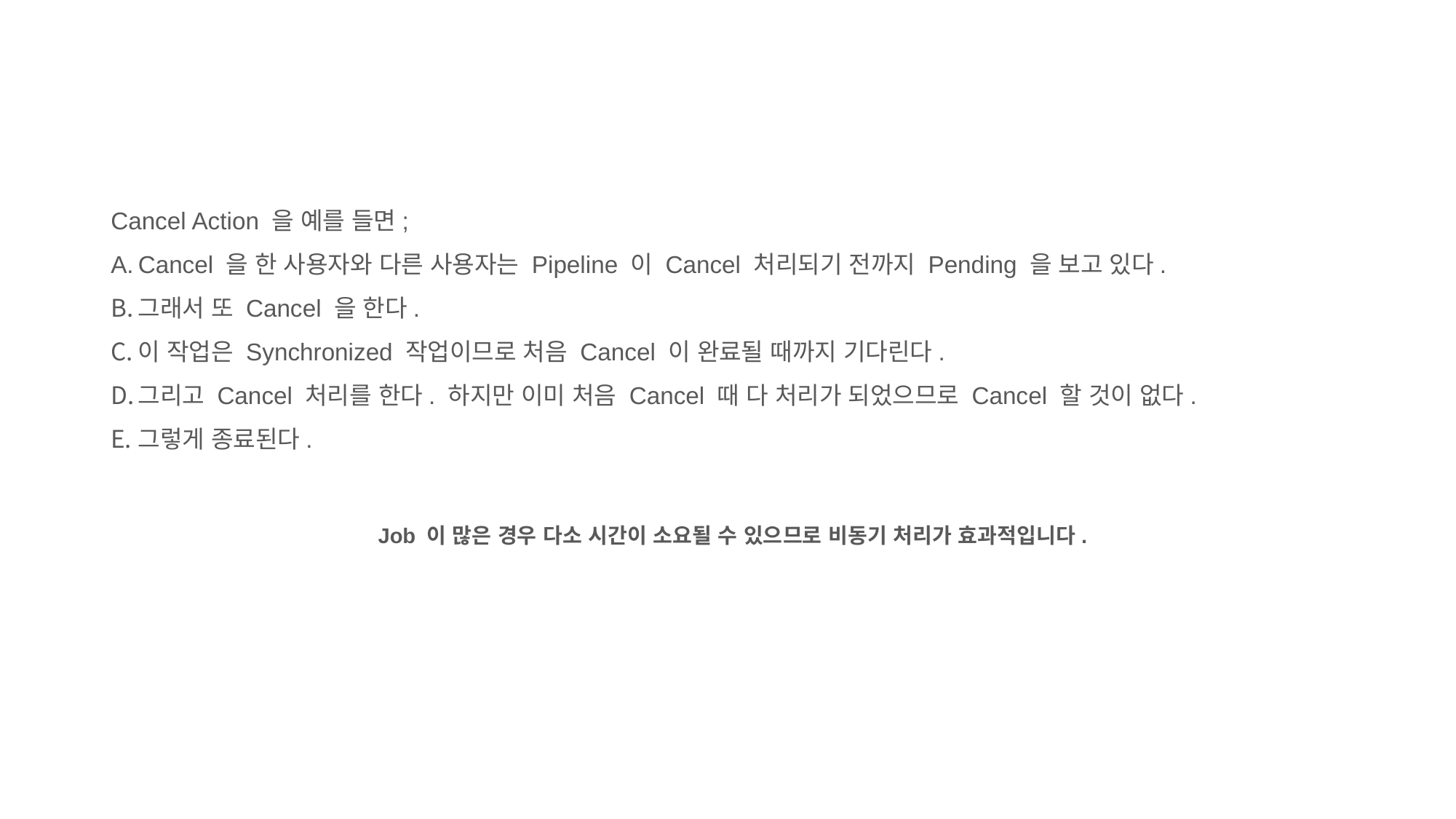

Cancel Action 을 예를 들면;
Cancel 을 한 사용자와 다른 사용자는 Pipeline 이 Cancel 처리되기 전까지 Pending 을 보고 있다.
그래서 또 Cancel 을 한다.
이 작업은 Synchronized 작업이므로 처음 Cancel 이 완료될 때까지 기다린다.
그리고 Cancel 처리를 한다. 하지만 이미 처음 Cancel 때 다 처리가 되었으므로 Cancel 할 것이 없다.
그렇게 종료된다.
Job 이 많은 경우 다소 시간이 소요될 수 있으므로 비동기 처리가 효과적입니다.